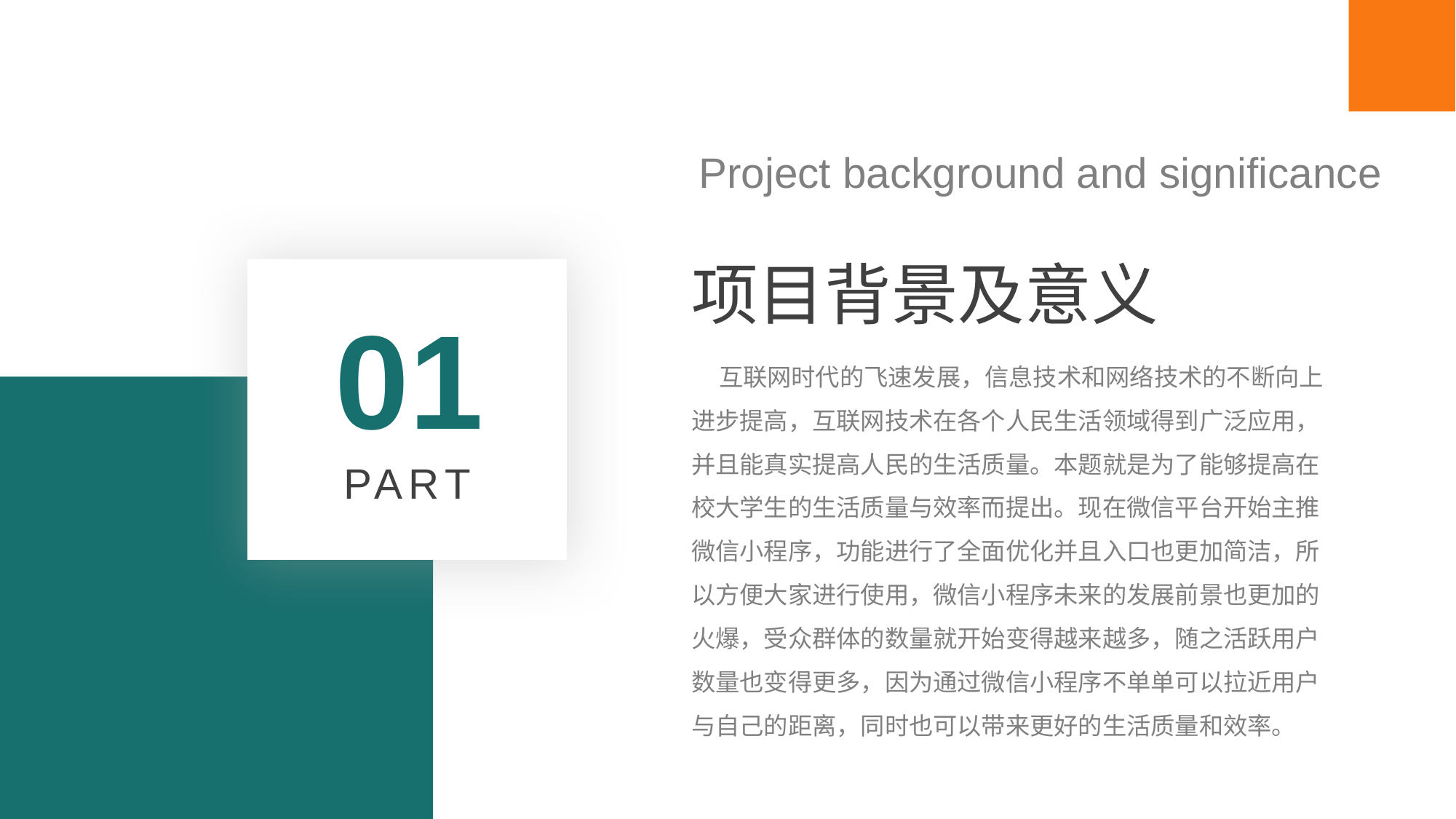

Project background and significance
项目背景及意义

01
    互联网时代的飞速发展，信息技术和网络技术的不断向上进步提高，互联网技术在各个人民生活领域得到广泛应用，并且能真实提高人民的生活质量。本题就是为了能够提高在校大学生的生活质量与效率而提出。现在微信平台开始主推微信小程序，功能进行了全面优化并且入口也更加简洁，所以方便大家进行使用，微信小程序未来的发展前景也更加的火爆，受众群体的数量就开始变得越来越多，随之活跃用户数量也变得更多，因为通过微信小程序不单单可以拉近用户与自己的距离，同时也可以带来更好的生活质量和效率。

PART